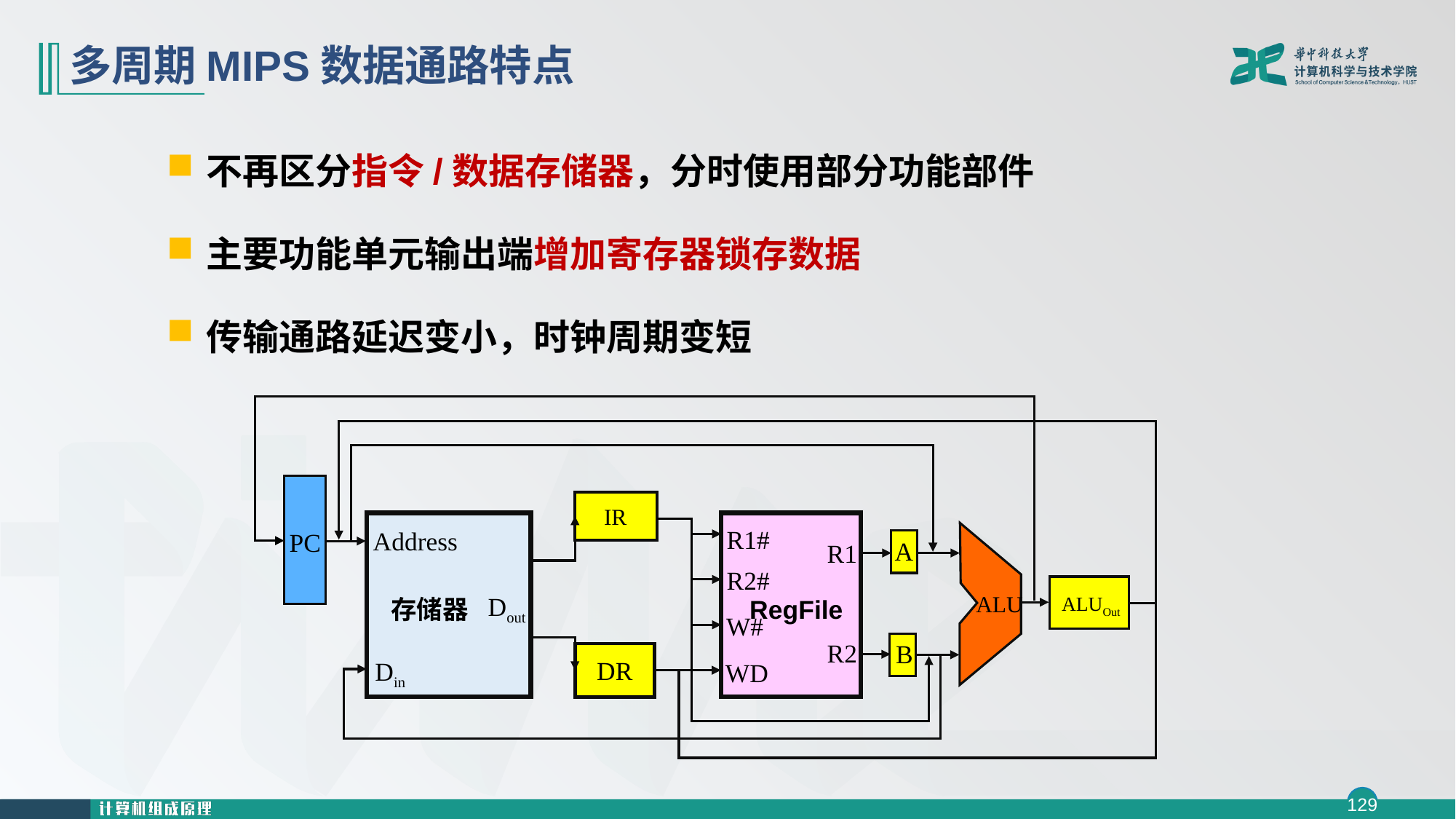

# 多周期MIPS数据通路特点
不再区分指令/数据存储器，分时使用部分功能部件
主要功能单元输出端增加寄存器锁存数据
传输通路延迟变小，时钟周期变短

IR

R1#
Address
PC

A

R1
R2#

RegFile
存储器
ALU
Dout
ALUOut

W#
R2
B

DR
Din
WD